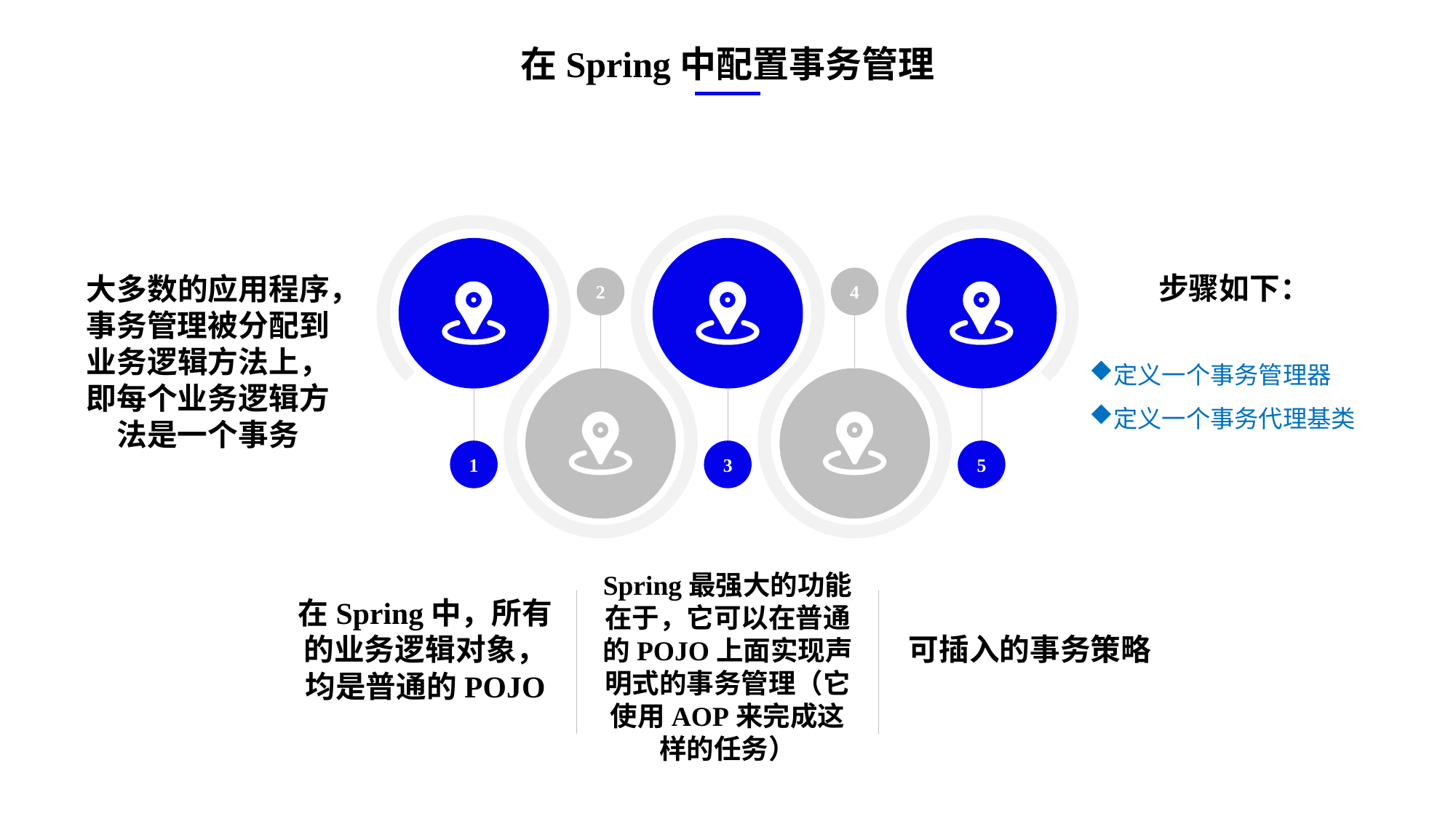

在Spring中配置事务管理

大多数的应用程序，事务管理被分配到业务逻辑方法上，即每个业务逻辑方法是一个事务

步骤如下：
定义一个事务管理器
定义一个事务代理基类
2
4

1
3
5
Spring最强大的功能在于，它可以在普通的POJO上面实现声明式的事务管理（它使用AOP来完成这样的任务）
在Spring中，所有的业务逻辑对象，均是普通的POJO
可插入的事务策略
e7d195523061f1c0ae0eb3eed39d2bcef4622b2499a05fe6567B54A876BEB457BD1EB8EBE9915191D1FA2E860D28D251AB291D9CBBDD28D4BD16020FD75D8281481517FC21E86E4C931520AFA1087E92E357E3DB373CA326F6F926B1A67F681E99E875FFD293B2C32B3919AE4D43F9436862A7DD54F9346DF3662D8AB7319030EF75D53FF682DE13